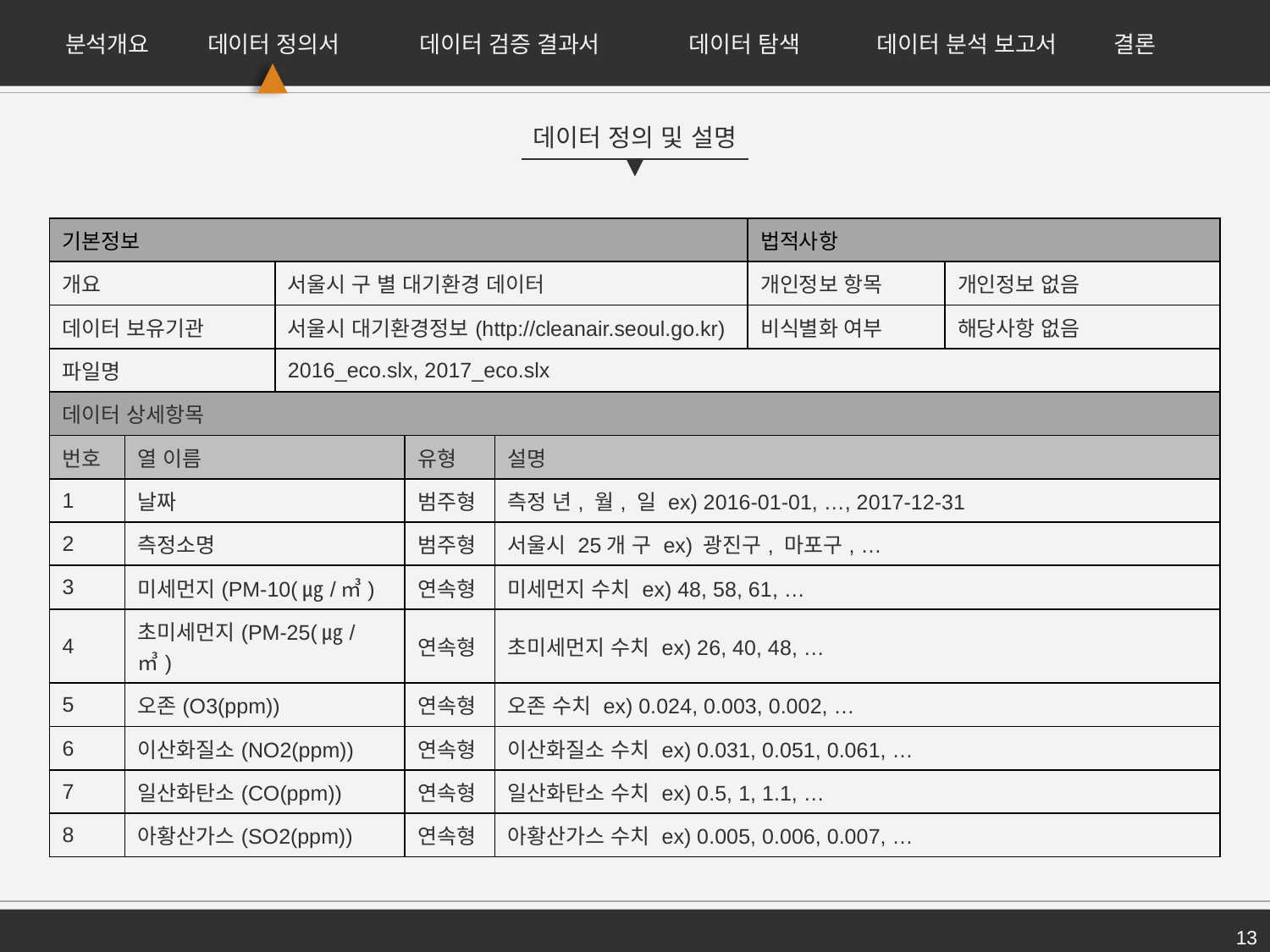

분석개요
데이터 정의서
데이터 검증 결과서
데이터 탐색
데이터 분석 보고서
결론

데이터 정의 및 설명

| 기본정보 |  |  |  |  | 법적사항 |  |
| --- | --- | --- | --- | --- | --- | --- |
| 개요 |  | 서울시 구 별 대기환경 데이터 |  |  | 개인정보 항목 | 개인정보 없음 |
| 데이터 보유기관 |  | 서울시 대기환경정보(http://cleanair.seoul.go.kr) |  |  | 비식별화 여부 | 해당사항 없음 |
| 파일명 |  | 2016\_eco.slx, 2017\_eco.slx |  |  |  |  |
| 데이터 상세항목 |  |  |  |  |  |  |
| 번호 | 열 이름 |  | 유형 | 설명 |  |  |
| 1 | 날짜 |  | 범주형 | 측정 년, 월, 일 ex) 2016-01-01, …, 2017-12-31 |  |  |
| 2 | 측정소명 |  | 범주형 | 서울시 25개 구 ex) 광진구, 마포구, … |  |  |
| 3 | 미세먼지(PM-10(㎍/㎥) |  | 연속형 | 미세먼지 수치 ex) 48, 58, 61, … |  |  |
| 4 | 초미세먼지(PM-25(㎍/㎥) |  | 연속형 | 초미세먼지 수치 ex) 26, 40, 48, … |  |  |
| 5 | 오존(O3(ppm)) |  | 연속형 | 오존 수치 ex) 0.024, 0.003, 0.002, … |  |  |
| 6 | 이산화질소(NO2(ppm)) |  | 연속형 | 이산화질소 수치 ex) 0.031, 0.051, 0.061, … |  |  |
| 7 | 일산화탄소(CO(ppm)) |  | 연속형 | 일산화탄소 수치 ex) 0.5, 1, 1.1, … |  |  |
| 8 | 아황산가스(SO2(ppm)) |  | 연속형 | 아황산가스 수치 ex) 0.005, 0.006, 0.007, … |  |  |

13